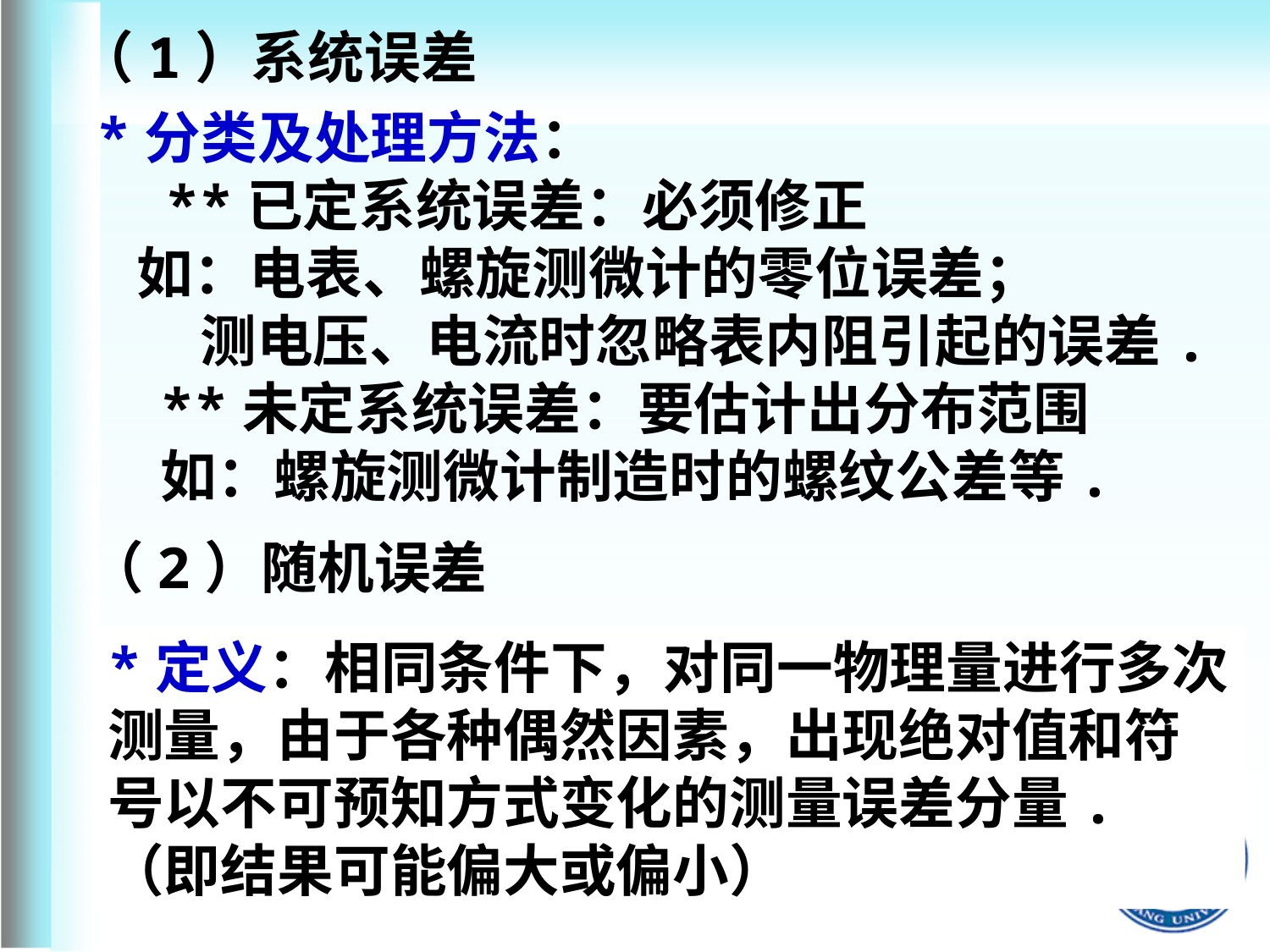

（1）系统误差
*分类及处理方法：
  **已定系统误差：必须修正
  如：电表、螺旋测微计的零位误差；
  测电压、电流时忽略表内阻引起的误差.
**未定系统误差：要估计出分布范围
如：螺旋测微计制造时的螺纹公差等.
（2）随机误差
*定义：相同条件下，对同一物理量进行多次测量，由于各种偶然因素，出现绝对值和符号以不可预知方式变化的测量误差分量.（即结果可能偏大或偏小）